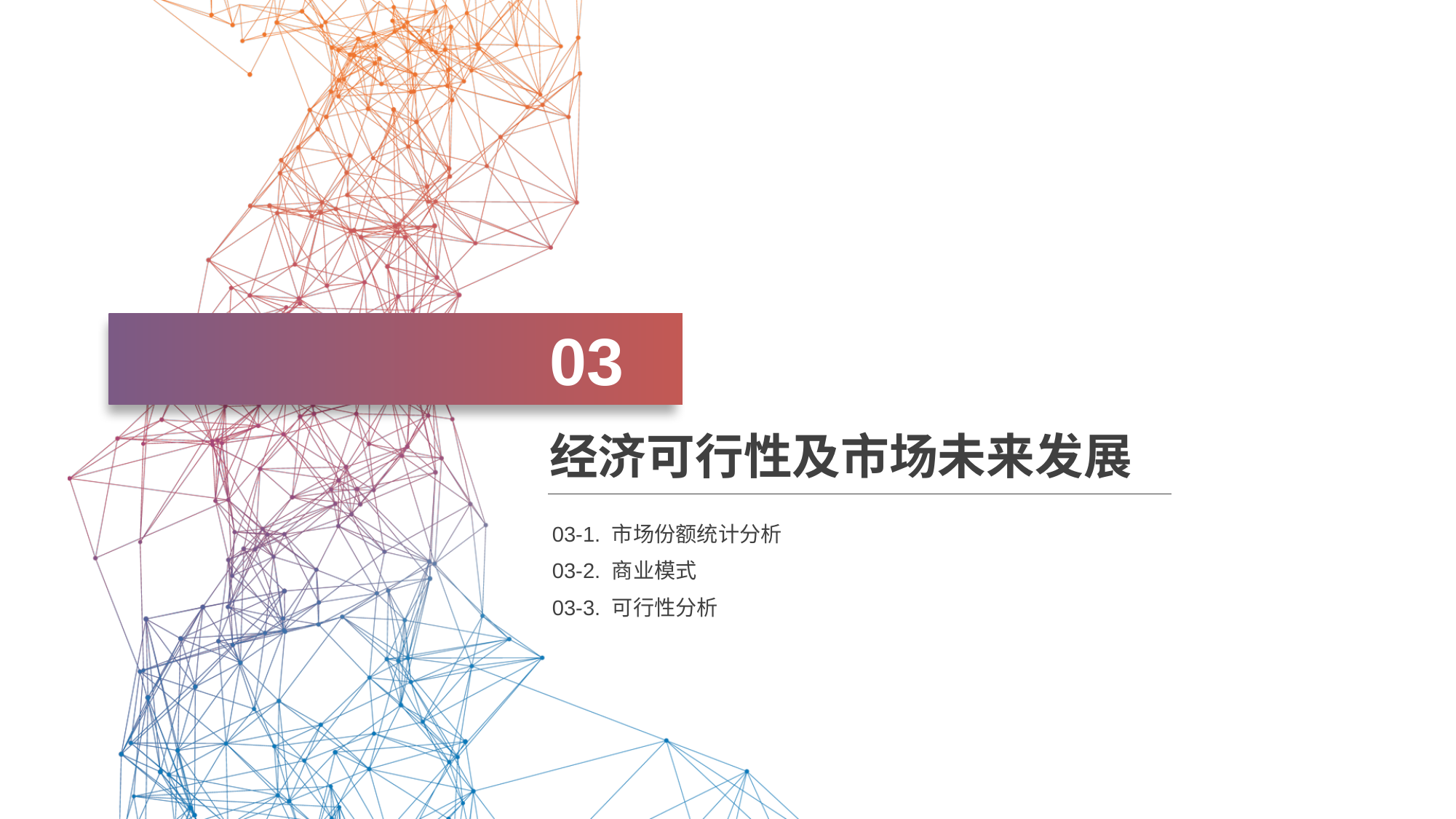

03

经济可行性及市场未来发展
03-1. 市场份额统计分析
03-2. 商业模式
03-3. 可行性分析